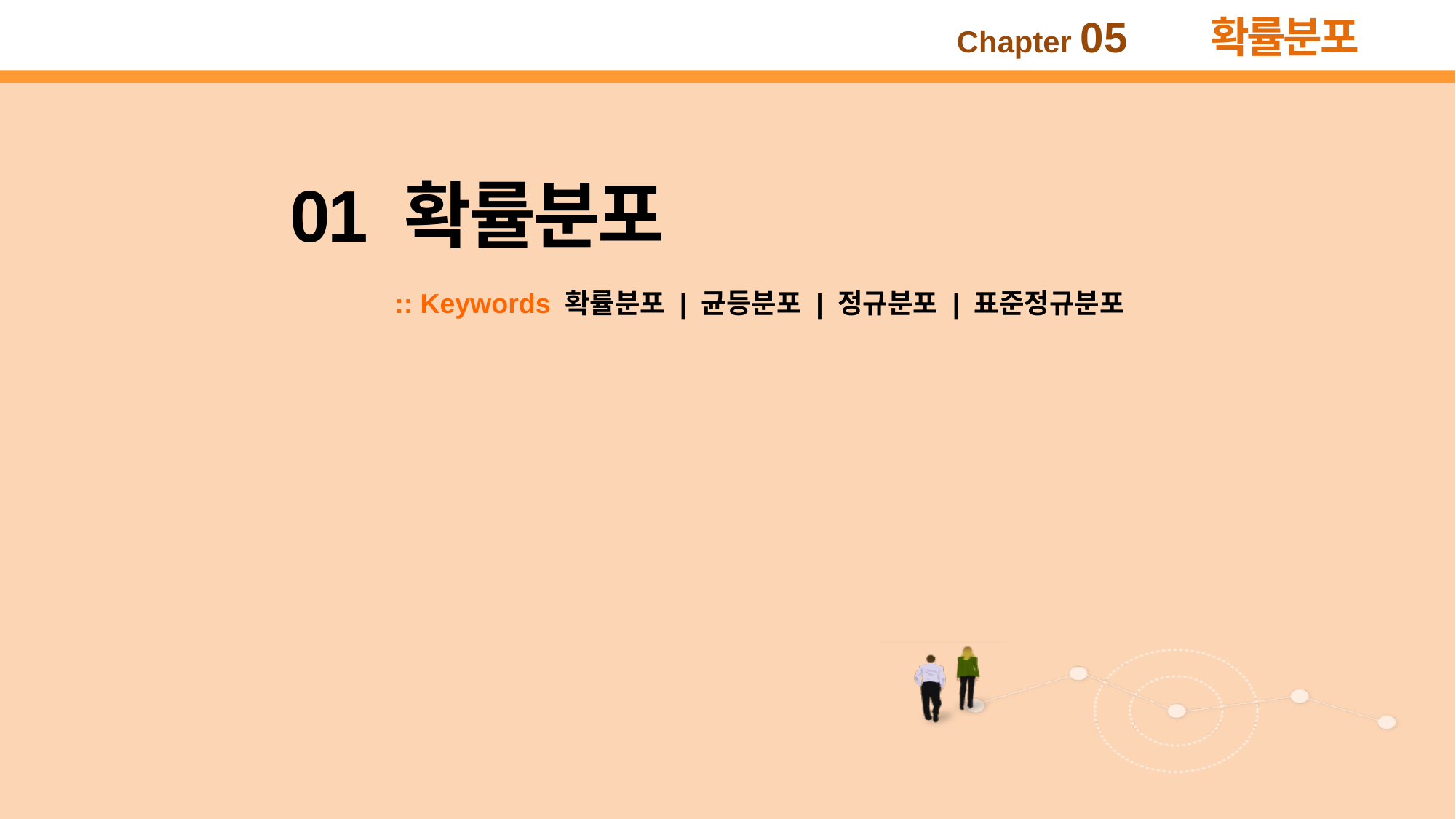

01 확률분포
:: Keywords 확률분포 | 균등분포 | 정규분포 | 표준정규분포